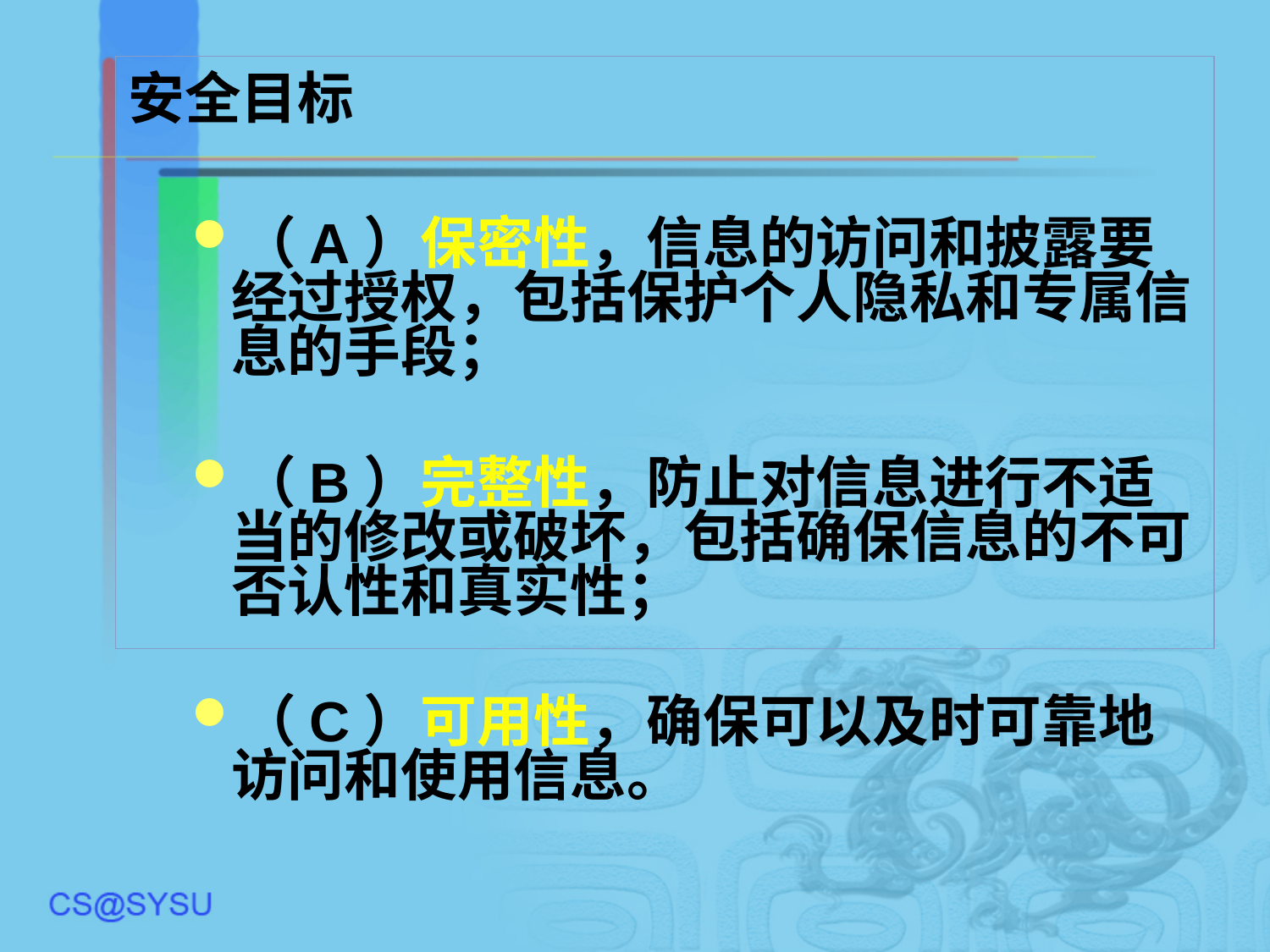

安全目标

（A）保密性，信息的访问和披露要经过授权，包括保护个人隐私和专属信息的手段；

（B）完整性，防止对信息进行不适当的修改或破坏，包括确保信息的不可否认性和真实性；

（C）可用性，确保可以及时可靠地访问和使用信息。